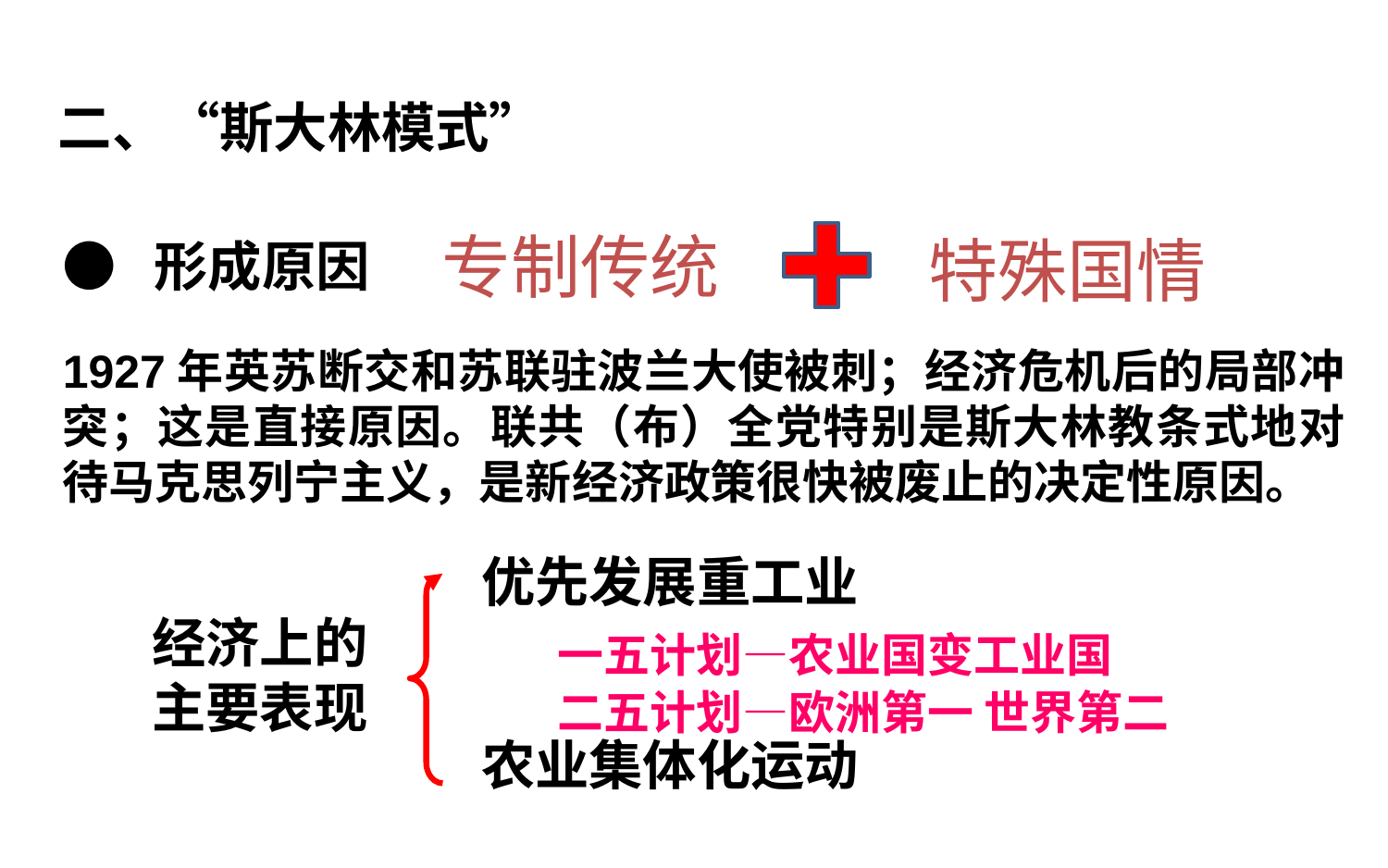

二、“斯大林模式”

专制传统
特殊国情
●  形成原因
1927年英苏断交和苏联驻波兰大使被刺；经济危机后的局部冲突；这是直接原因。联共（布）全党特别是斯大林教条式地对待马克思列宁主义，是新经济政策很快被废止的决定性原因。
优先发展重工业

农业集体化运动

经济上的
主要表现
一五计划—农业国变工业国
二五计划—欧洲第一 世界第二